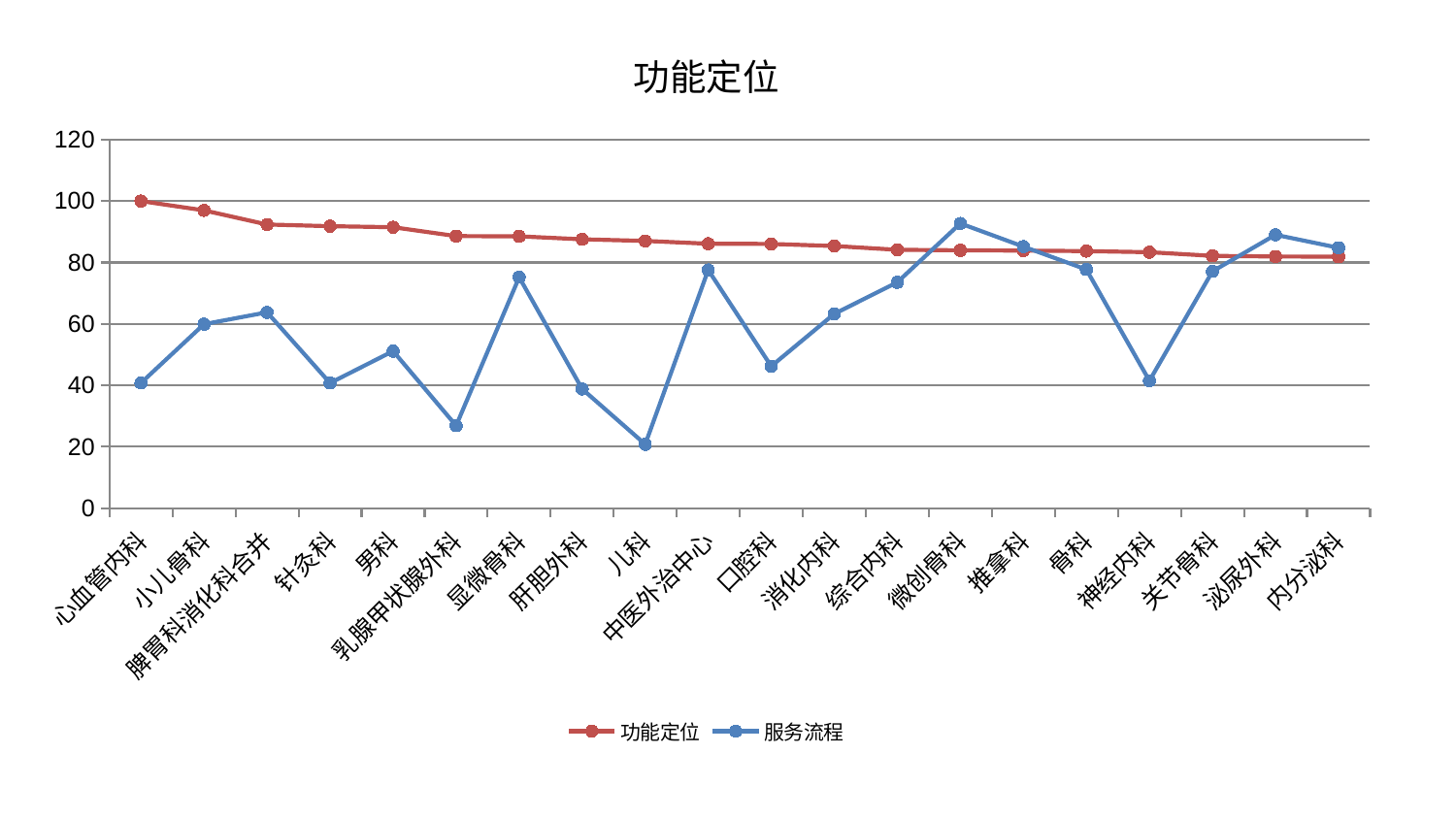

### Chart: 功能定位

| Category | 功能定位 | 服务流程 |
|---|---|---|
| 心血管内科 | 100.0 | 40.79829065990661 |
| 小儿骨科 | 96.97671237732213 | 59.93538137471435 |
| 脾胃科消化科合并 | 92.3746306906389 | 63.79022348184925 |
| 针灸科 | 91.82099518942248 | 40.770475020394656 |
| 男科 | 91.49262995513661 | 51.15993214055909 |
| 乳腺甲状腺外科 | 88.5971818128245 | 26.889126379815405 |
| 显微骨科 | 88.52034022486365 | 75.21742294904448 |
| 肝胆外科 | 87.5550829191276 | 38.8292100675798 |
| 儿科 | 87.03581503214872 | 20.81720287244851 |
| 中医外治中心 | 86.11568151351592 | 77.58457088728358 |
| 口腔科 | 86.0533164874183 | 46.23877245495919 |
| 消化内科 | 85.3784250667553 | 63.28555579868291 |
| 综合内科 | 84.1361398185474 | 73.5660198932375 |
| 微创骨科 | 83.96978436406168 | 92.71633575707789 |
| 推拿科 | 83.88363437525817 | 85.18824778391769 |
| 骨科 | 83.708894970494 | 77.72107845879428 |
| 神经内科 | 83.35626195216173 | 41.50430791710933 |
| 关节骨科 | 82.16041174376431 | 77.12769808689757 |
| 泌尿外科 | 81.96522307316519 | 89.03070443835263 |
| 内分泌科 | 81.90324448462874 | 84.80155862109503 |
234